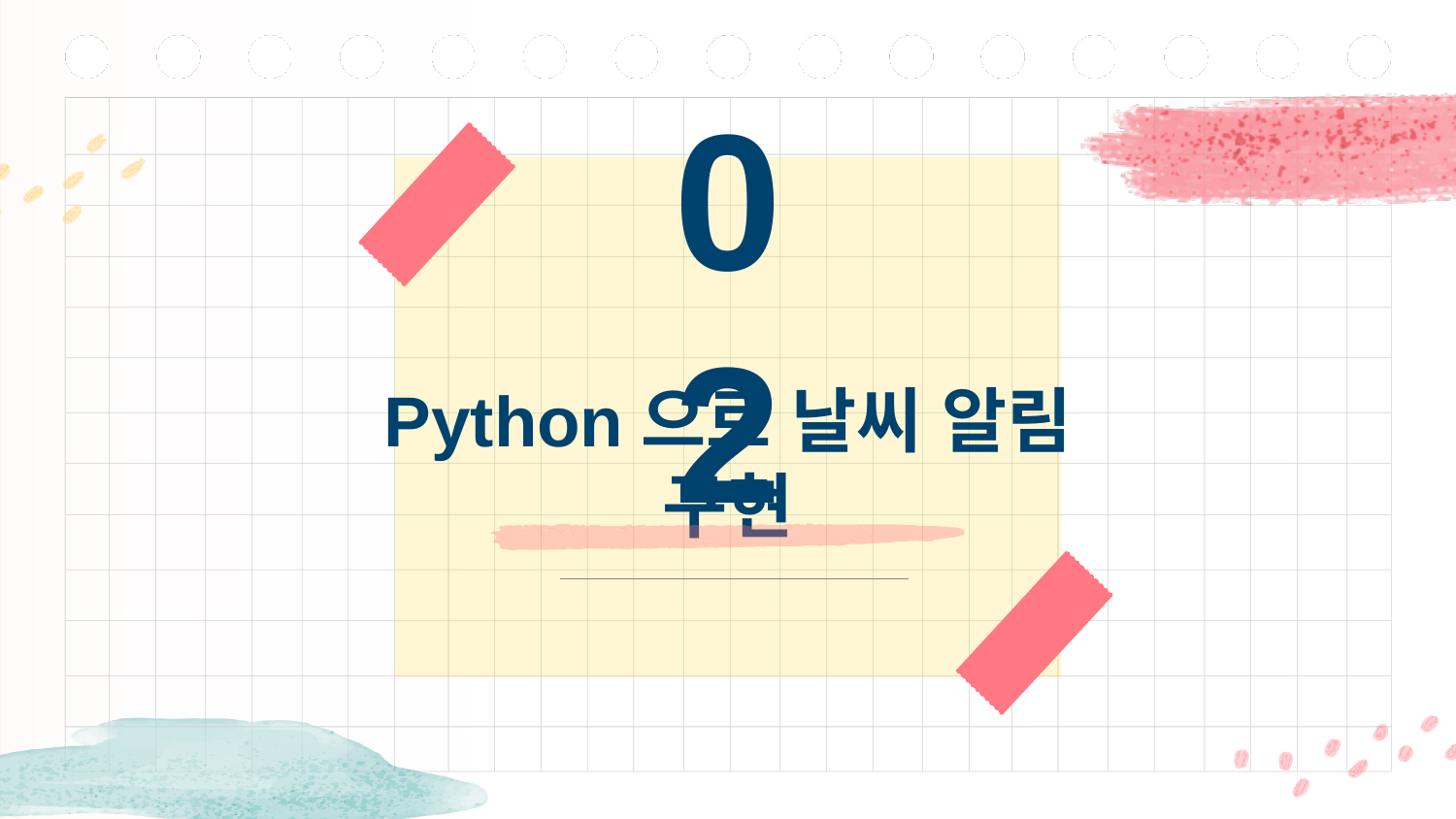

02
# Python으로 날씨 알림 구현

You could enter a subtitle here if you need it